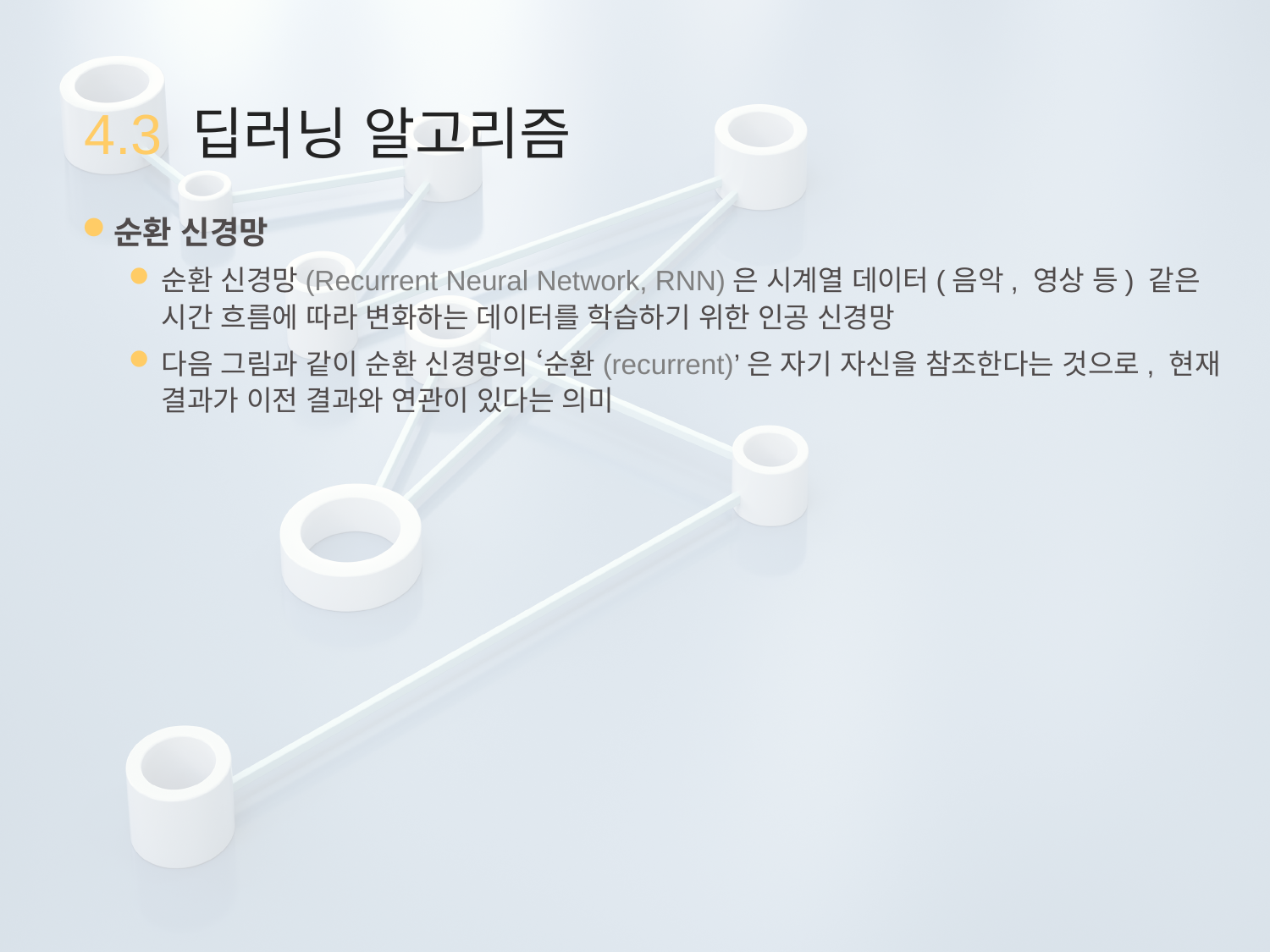

# 4.3 딥러닝 알고리즘
순환 신경망
순환 신경망(Recurrent Neural Network, RNN)은 시계열 데이터(음악, 영상 등) 같은 시간 흐름에 따라 변화하는 데이터를 학습하기 위한 인공 신경망
다음 그림과 같이 순환 신경망의 ‘순환(recurrent)’은 자기 자신을 참조한다는 것으로, 현재 결과가 이전 결과와 연관이 있다는 의미